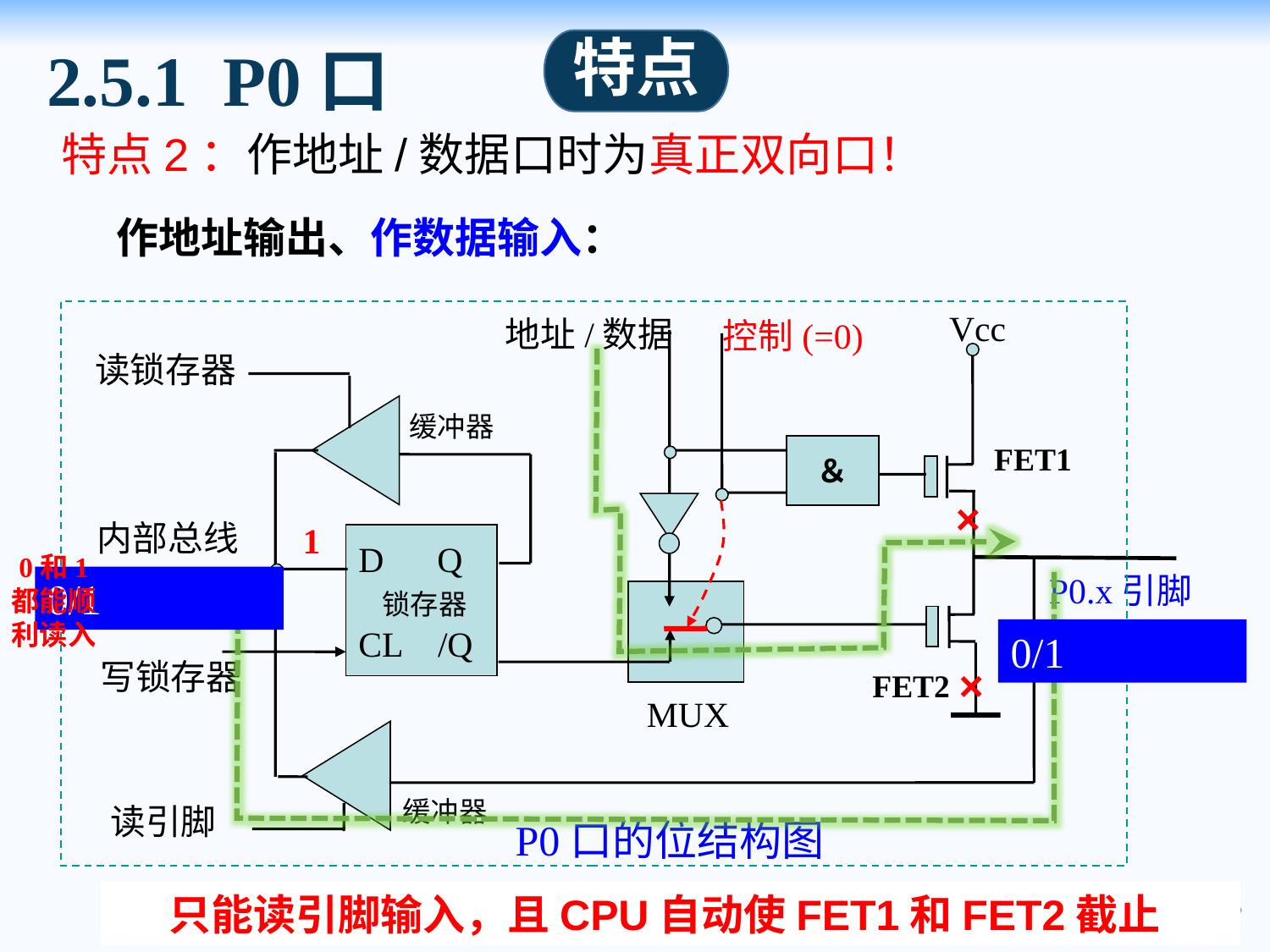

2.5.1  P0口
特点

特点2：作地址/数据口时为真正双向口！
作地址输出、作数据输入：
地址/数据

Vcc
控制(=0)
读锁存器

缓冲器

FET1
＆

×

内部总线
1
D      Q
  锁存器
CL    /Q

P0.x引脚
0和1
都能顺
利读入

0/1

0/1

写锁存器

×
FET2

MUX

缓冲器
读引脚

P0口的位结构图

只能读引脚输入，且CPU自动使FET1和FET2截止